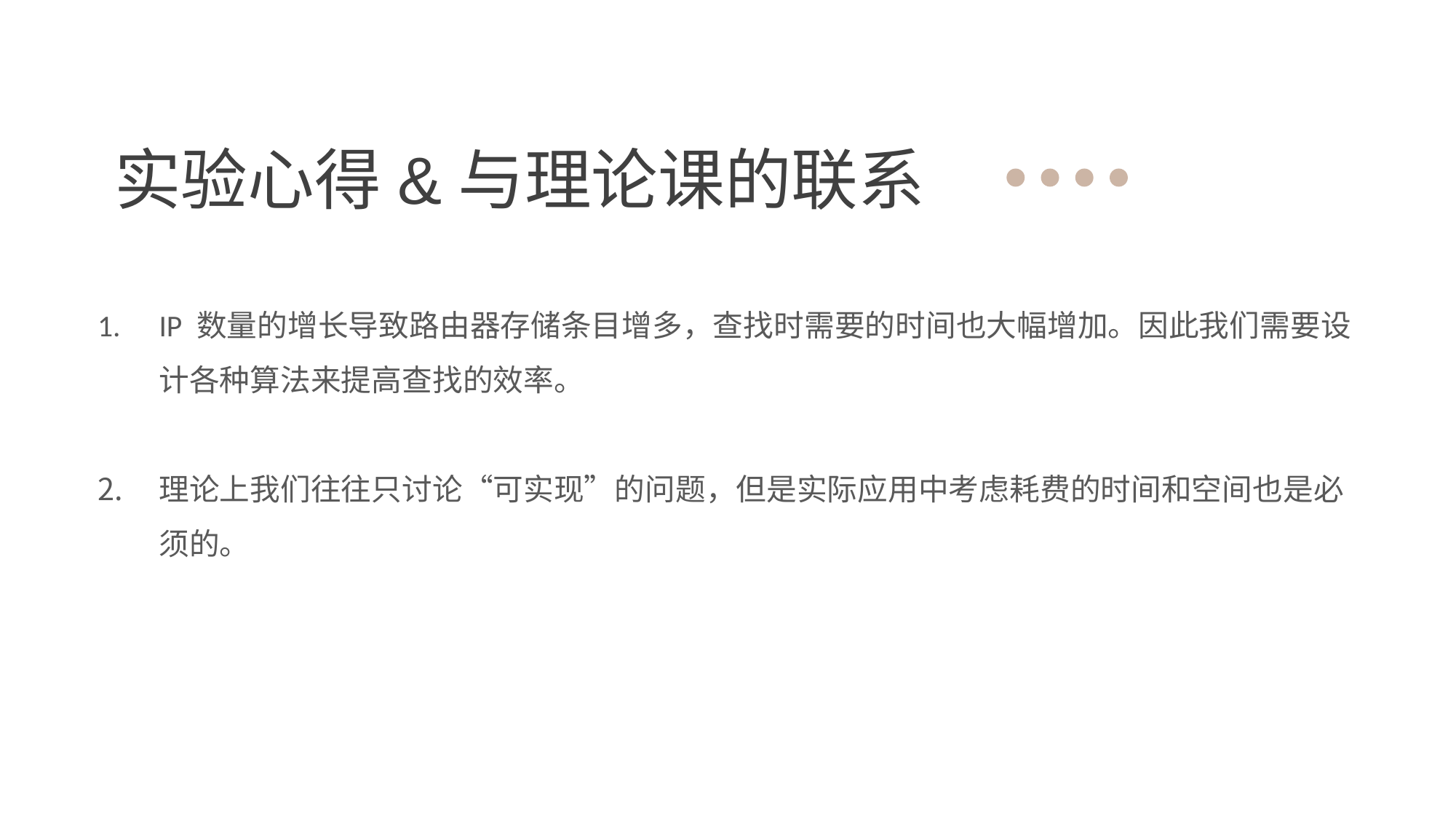

实验心得&与理论课的联系

IP 数量的增长导致路由器存储条目增多，查找时需要的时间也大幅增加。因此我们需要设计各种算法来提高查找的效率。

理论上我们往往只讨论“可实现”的问题，但是实际应用中考虑耗费的时间和空间也是必须的。